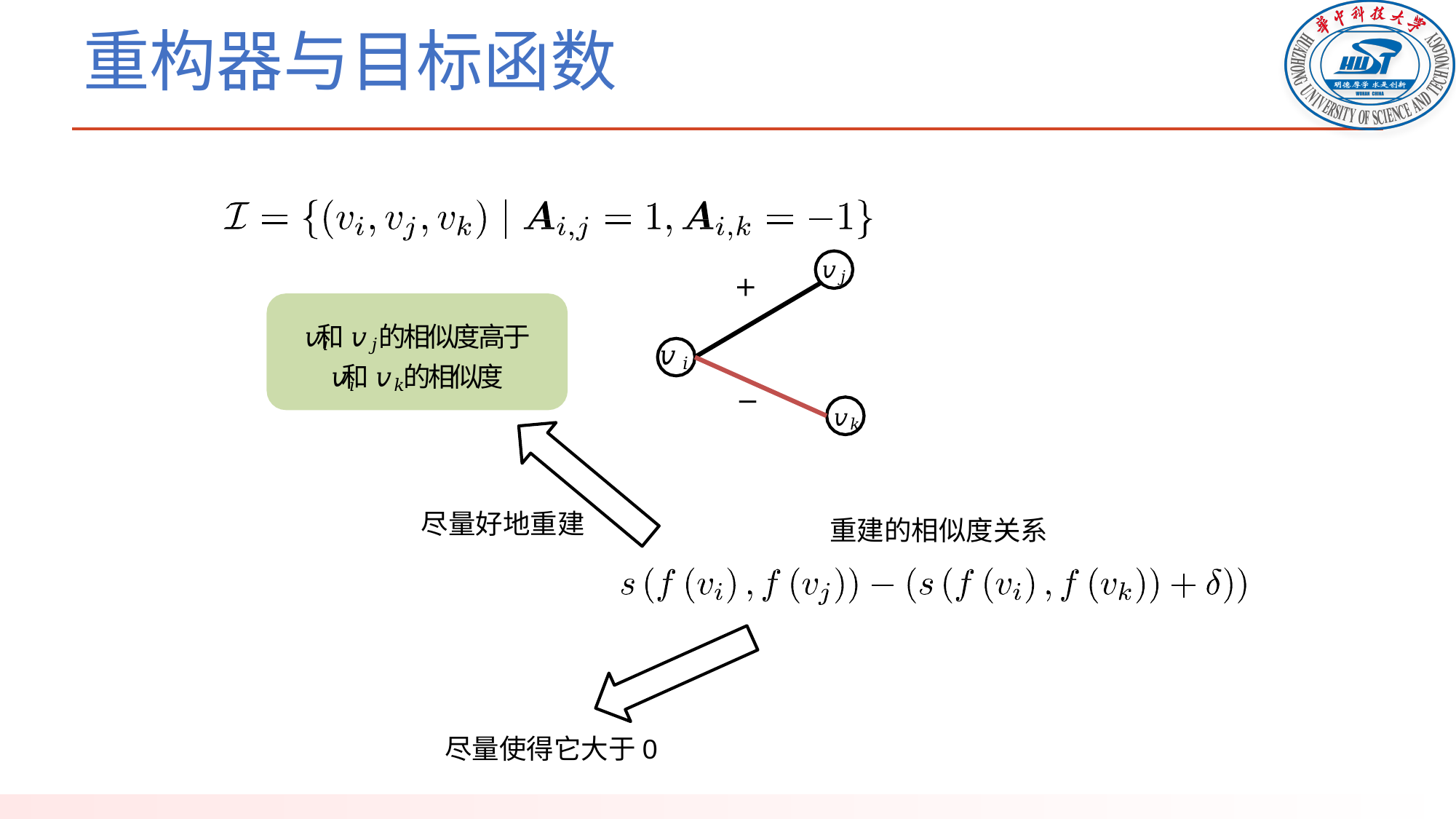

# 重构器与目标函数

𝑣𝑗

+

𝑣𝑖            和 𝑣𝑗   的相似度高于
𝑣𝑖          和 𝑣𝑘  的相似度
𝑣 𝑖

−
𝑣𝑘

尽量好地重建
重建的相似度关系

尽量使得它大于0